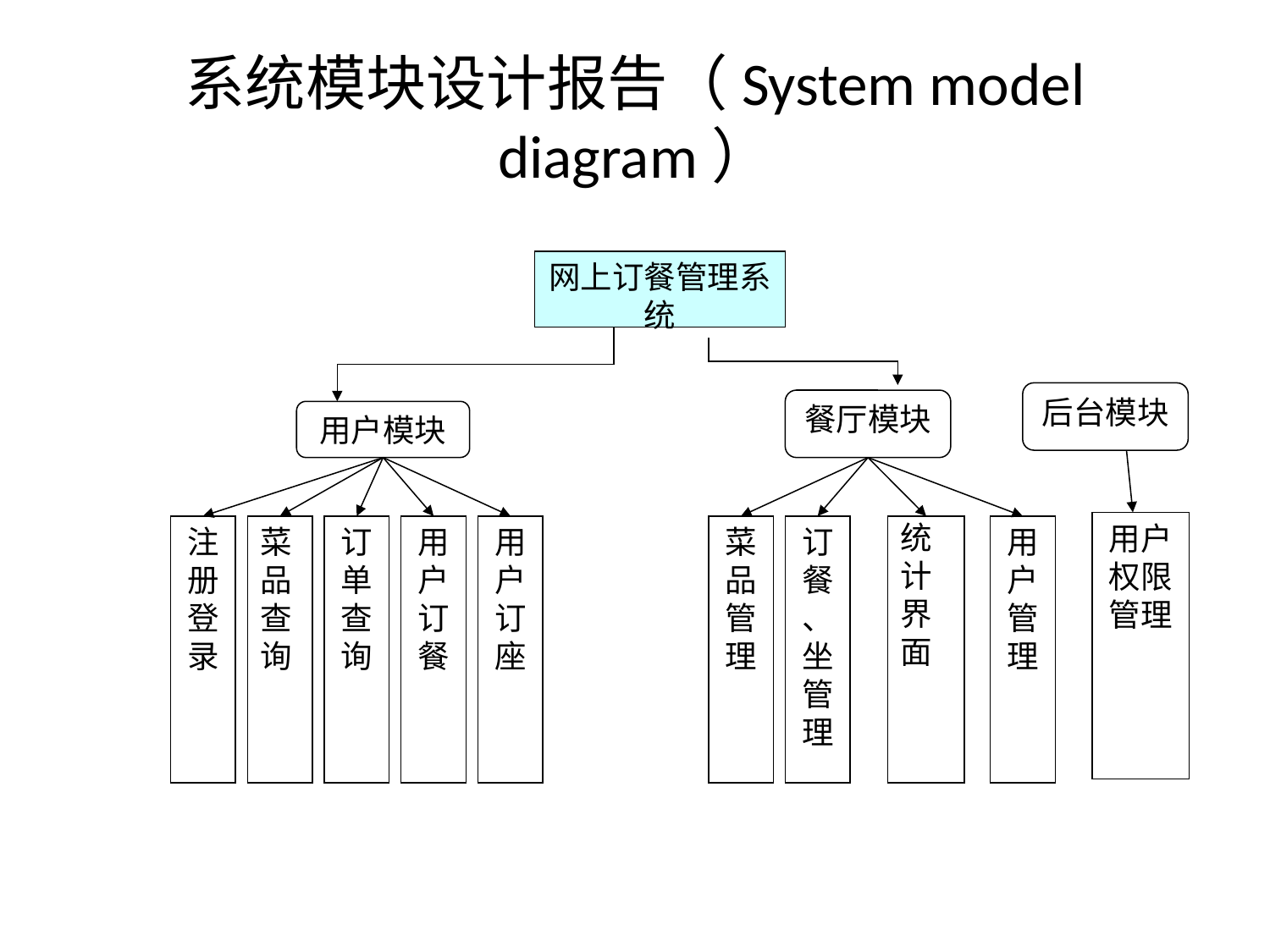

# 系统模块设计报告（System model diagram）

网上订餐管理系统

餐厅模块
用户模块

用户权限管理
注册登录
菜品查询
订单查询
用户订餐
用户订座
菜品管理
订餐
、坐
管理
统计界面
用户管理
后台模块